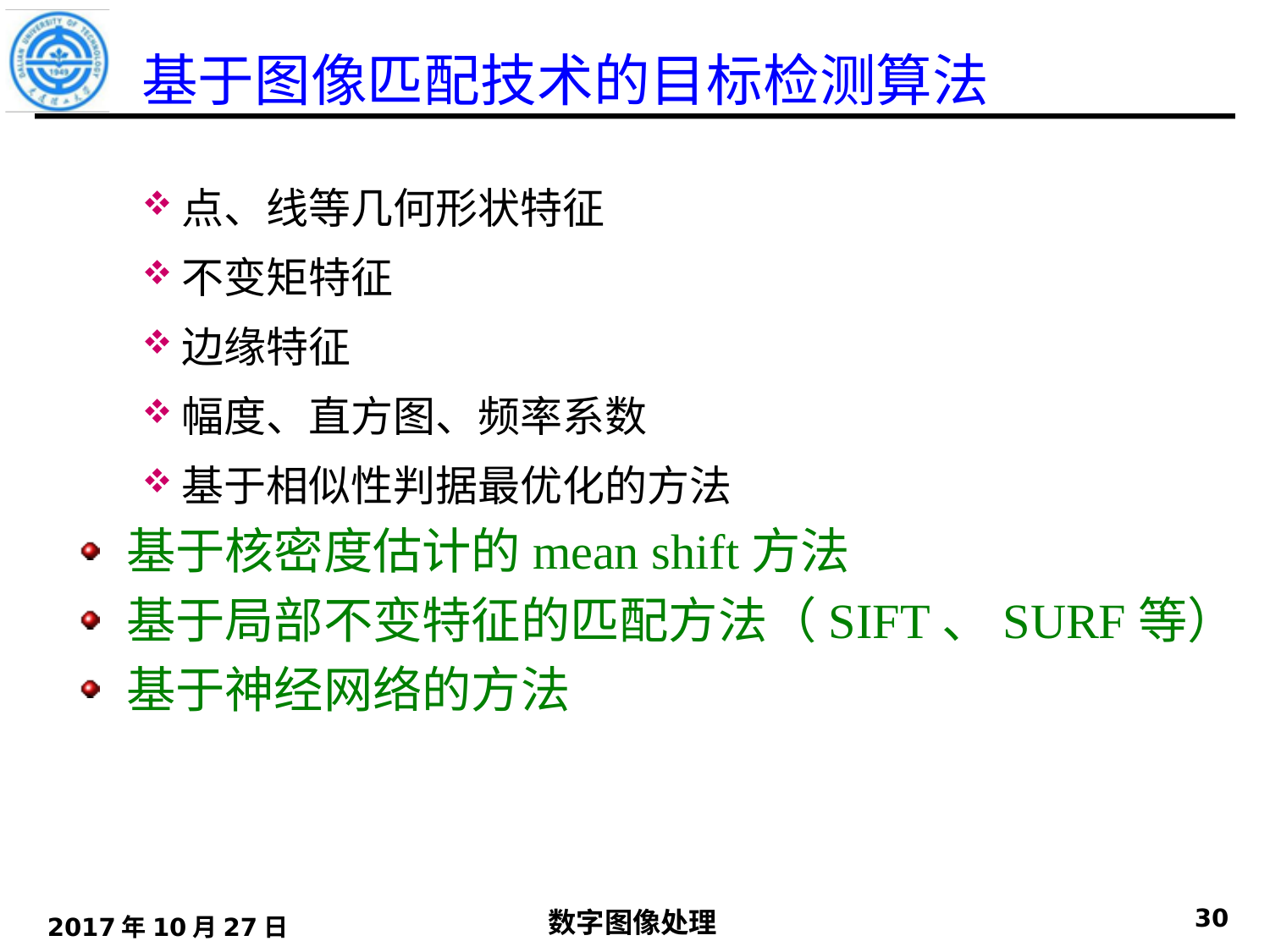

# 基于图像匹配技术的目标检测算法
点、线等几何形状特征
不变矩特征
边缘特征
幅度、直方图、频率系数
基于相似性判据最优化的方法
基于核密度估计的mean shift方法
基于局部不变特征的匹配方法（SIFT、SURF等）
基于神经网络的方法